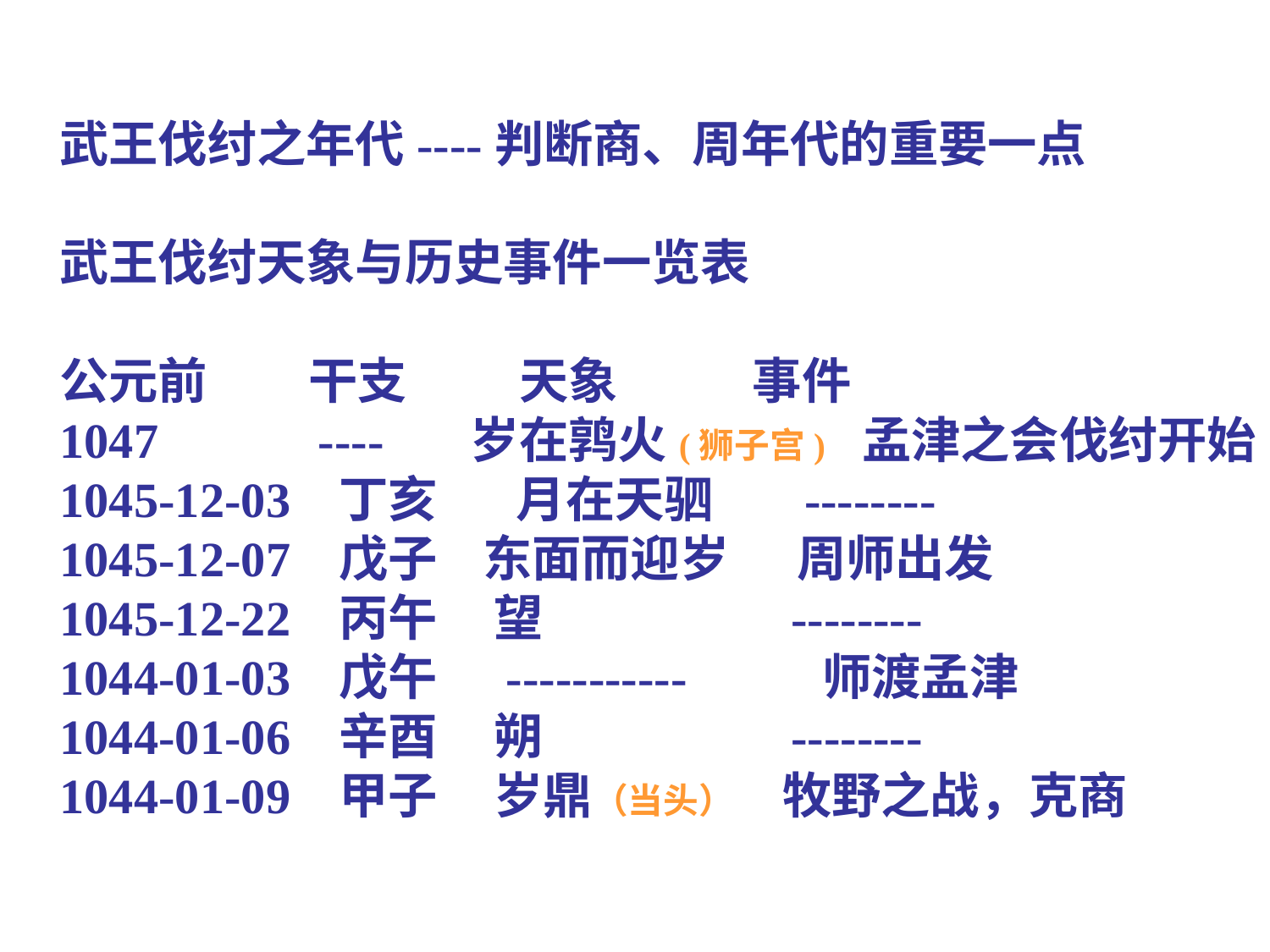

武王伐纣之年代----判断商、周年代的重要一点

武王伐纣天象与历史事件一览表

公元前         干支          天象            事件
1047             ----      岁在鹑火(狮子宫)  孟津之会伐纣开始
1045-12-03   丁亥       月在天驷       --------
1045-12-07   戊子    东面而迎岁      周师出发
1045-12-22   丙午     望                     --------
1044-01-03   戊午     -----------          师渡孟津
1044-01-06   辛酉     朔                     --------
1044-01-09   甲子     岁鼎（当头）      牧野之战，克商